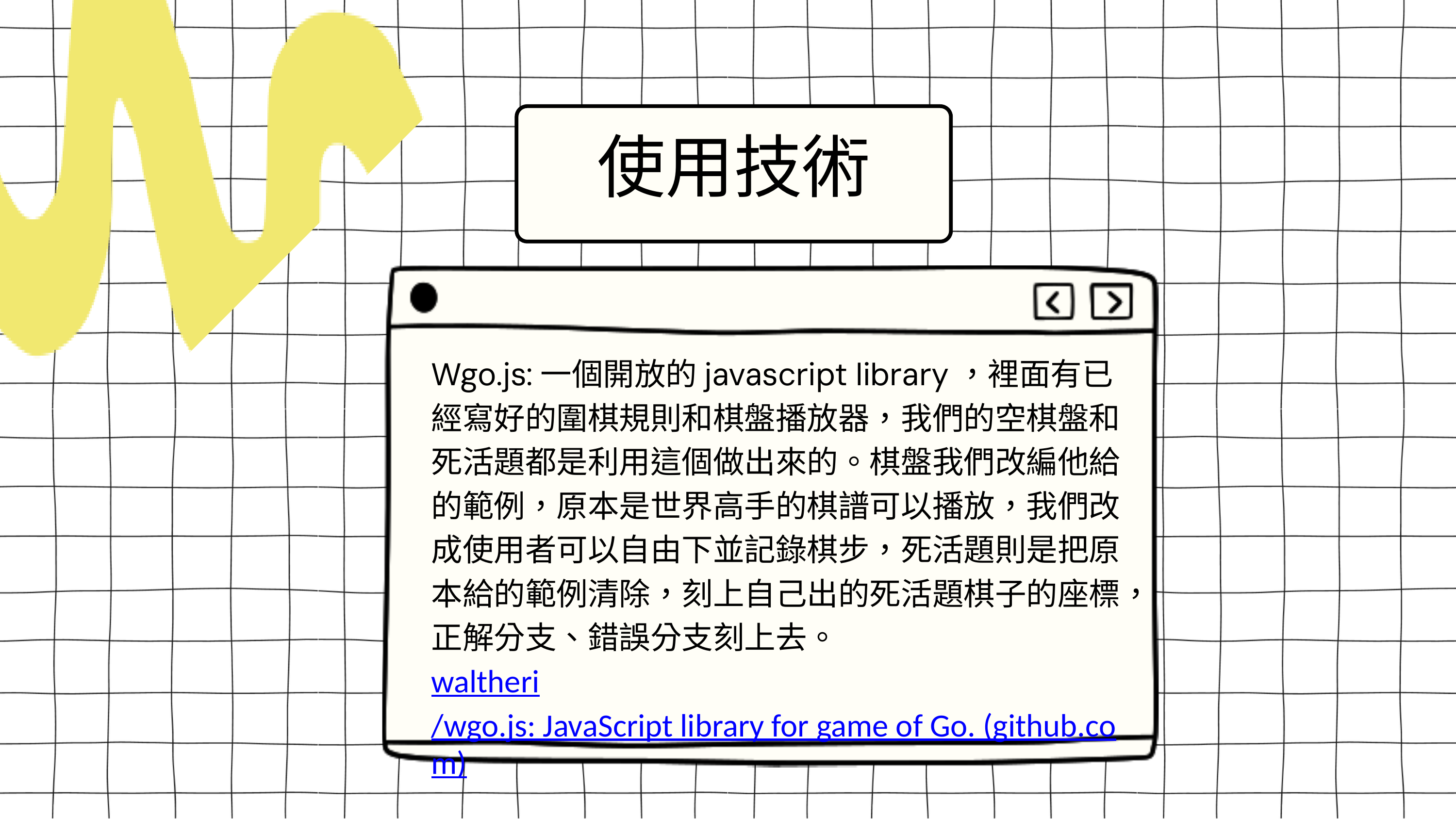

使用技術

Wgo.js:一個開放的javascript library，裡面有已經寫好的圍棋規則和棋盤播放器，我們的空棋盤和死活題都是利用這個做出來的。棋盤我們改編他給的範例，原本是世界高手的棋譜可以播放，我們改成使用者可以自由下並記錄棋步，死活題則是把原本給的範例清除，刻上自己出的死活題棋子的座標，正解分支、錯誤分支刻上去。
waltheri/wgo.js: JavaScript library for game of Go. (github.com)